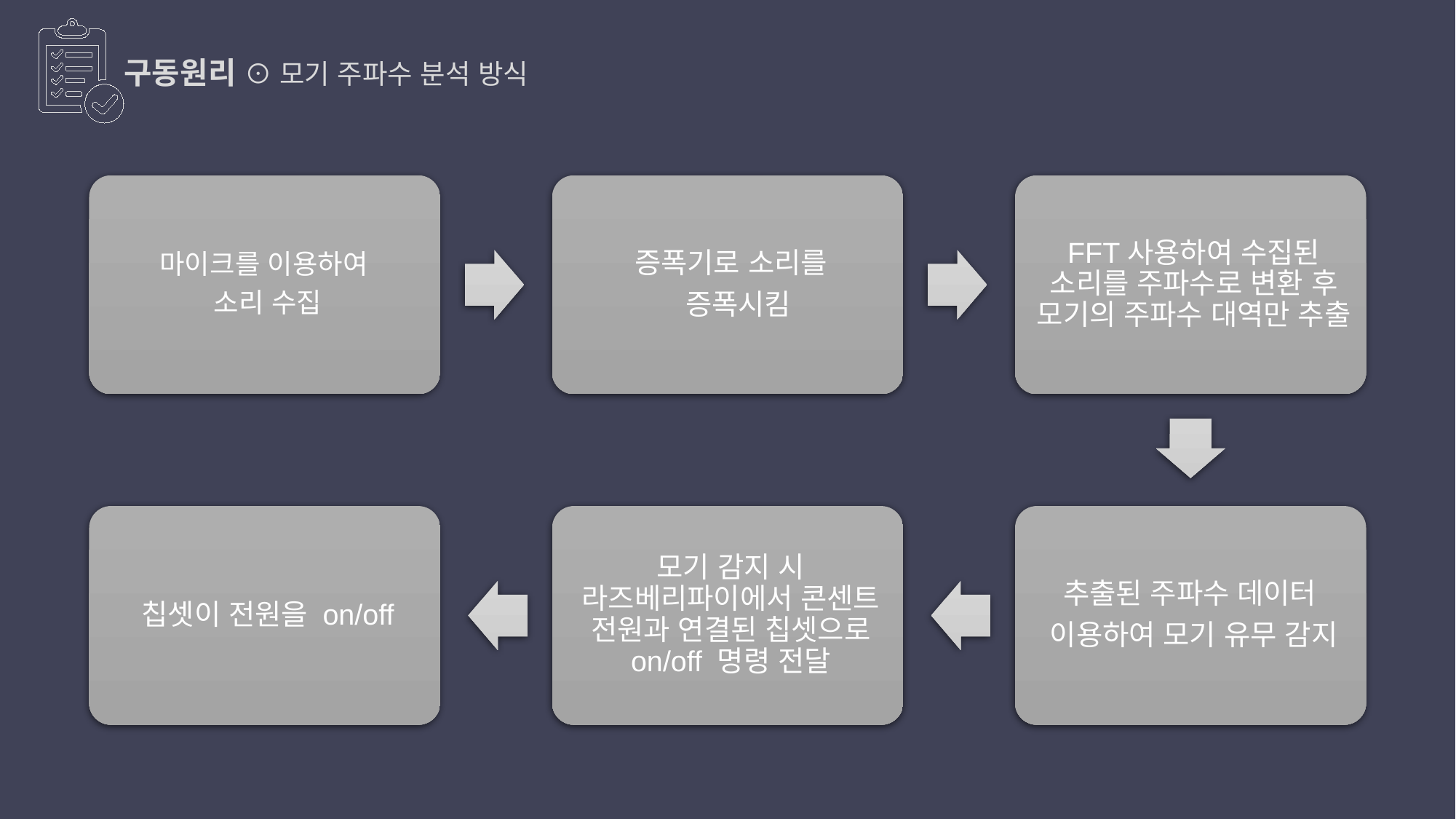

구동원리 ⊙ 모기 주파수 분석 방식
마이크를 이용하여
소리 수집

증폭기로 소리를
 증폭시킴

FFT사용하여 수집된 소리를 주파수로 변환 후 모기의 주파수 대역만 추출

추출된 주파수 데이터
이용하여 모기 유무 감지

모기 감지 시 라즈베리파이에서 콘센트 전원과 연결된 칩셋으로 on/off 명령 전달

칩셋이 전원을 on/off